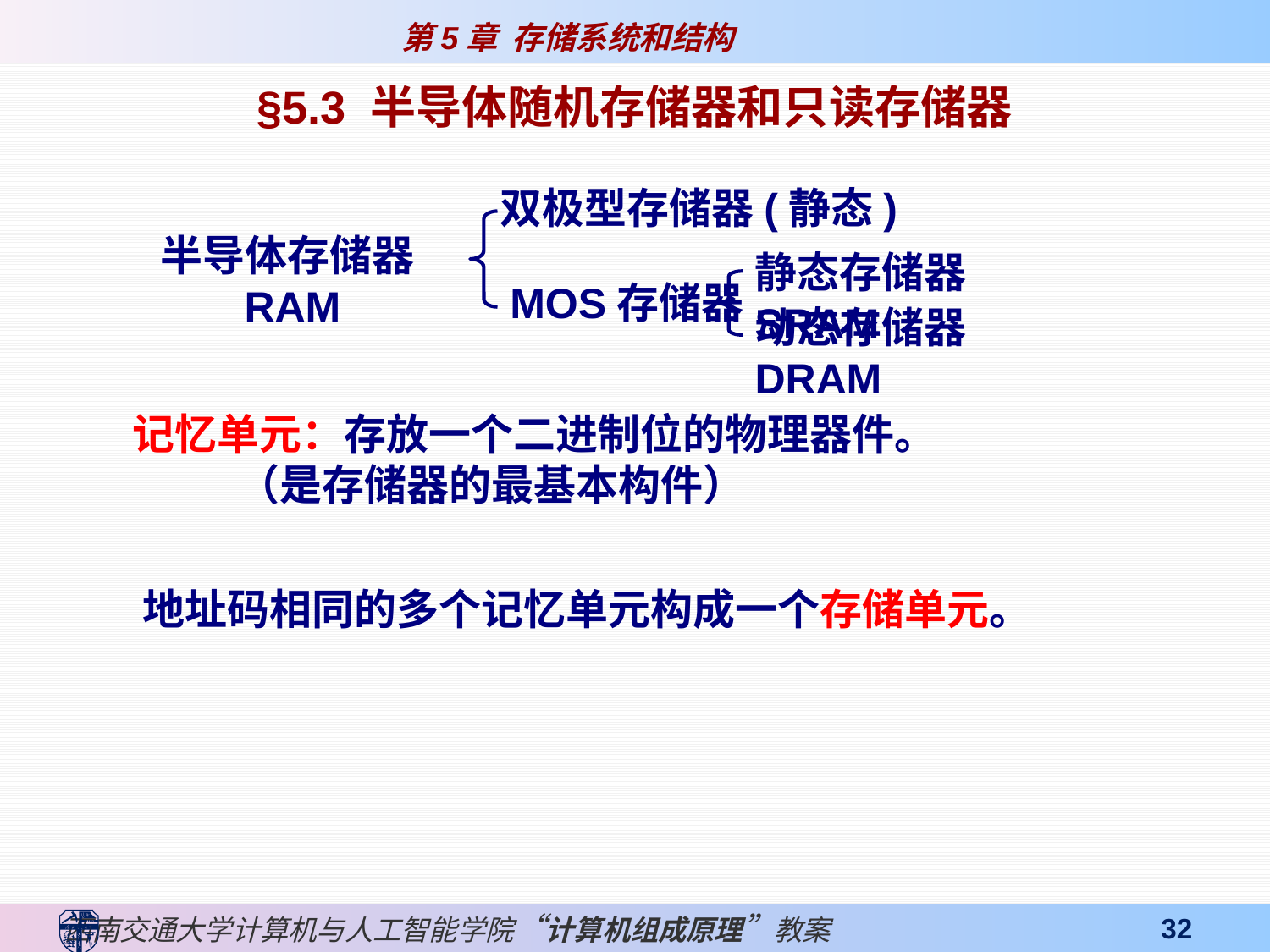

§5.3 半导体随机存储器和只读存储器
双极型存储器(静态)

半导体存储器RAM
静态存储器SRAM

MOS存储器
动态存储器DRAM
记忆单元：存放一个二进制位的物理器件。
          （是存储器的最基本构件）
地址码相同的多个记忆单元构成一个存储单元。